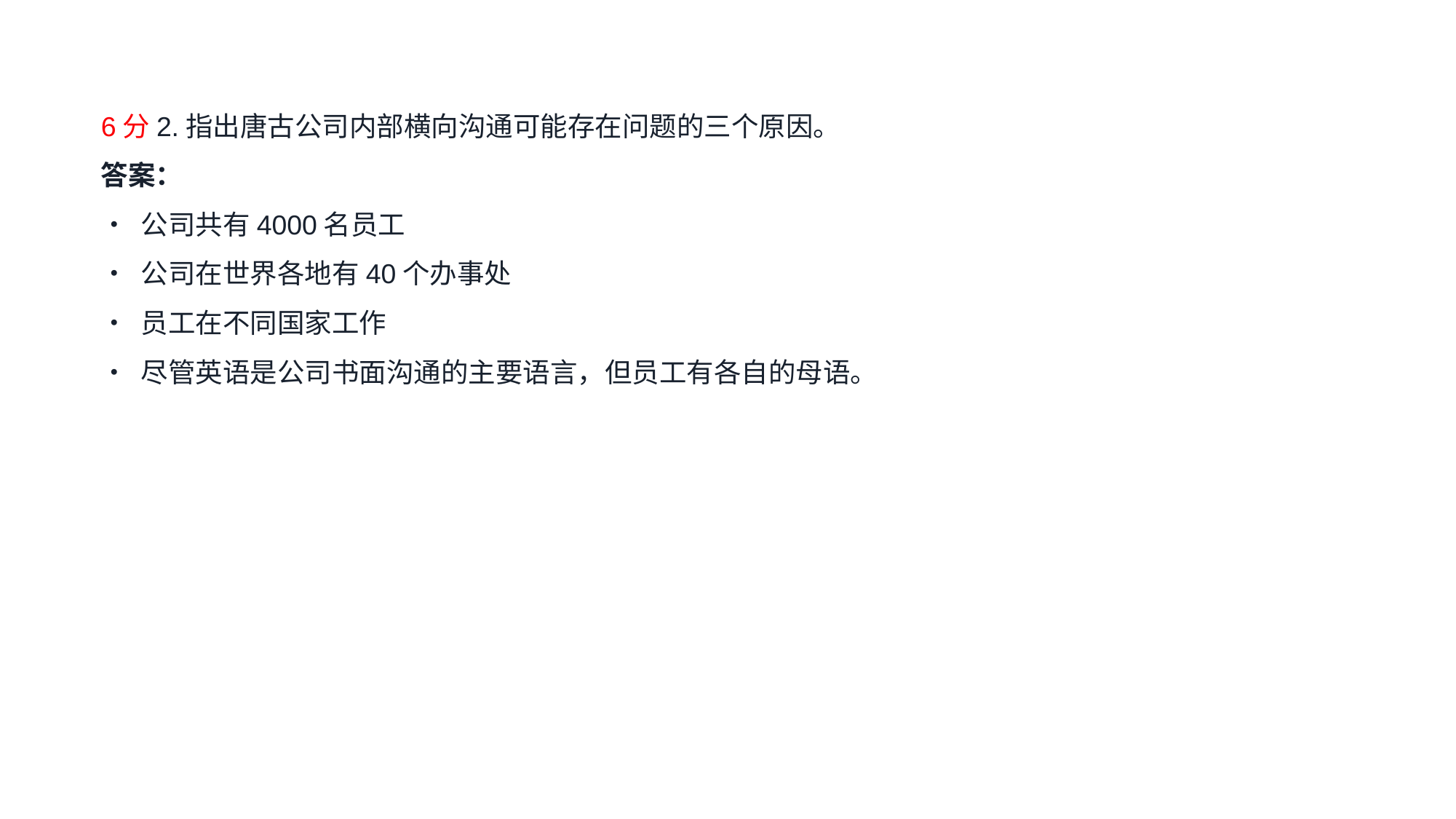

6分2.指出唐古公司内部横向沟通可能存在问题的三个原因。
答案：
• 公司共有4000名员工
• 公司在世界各地有40个办事处
• 员工在不同国家工作
• 尽管英语是公司书面沟通的主要语言，但员工有各自的母语。